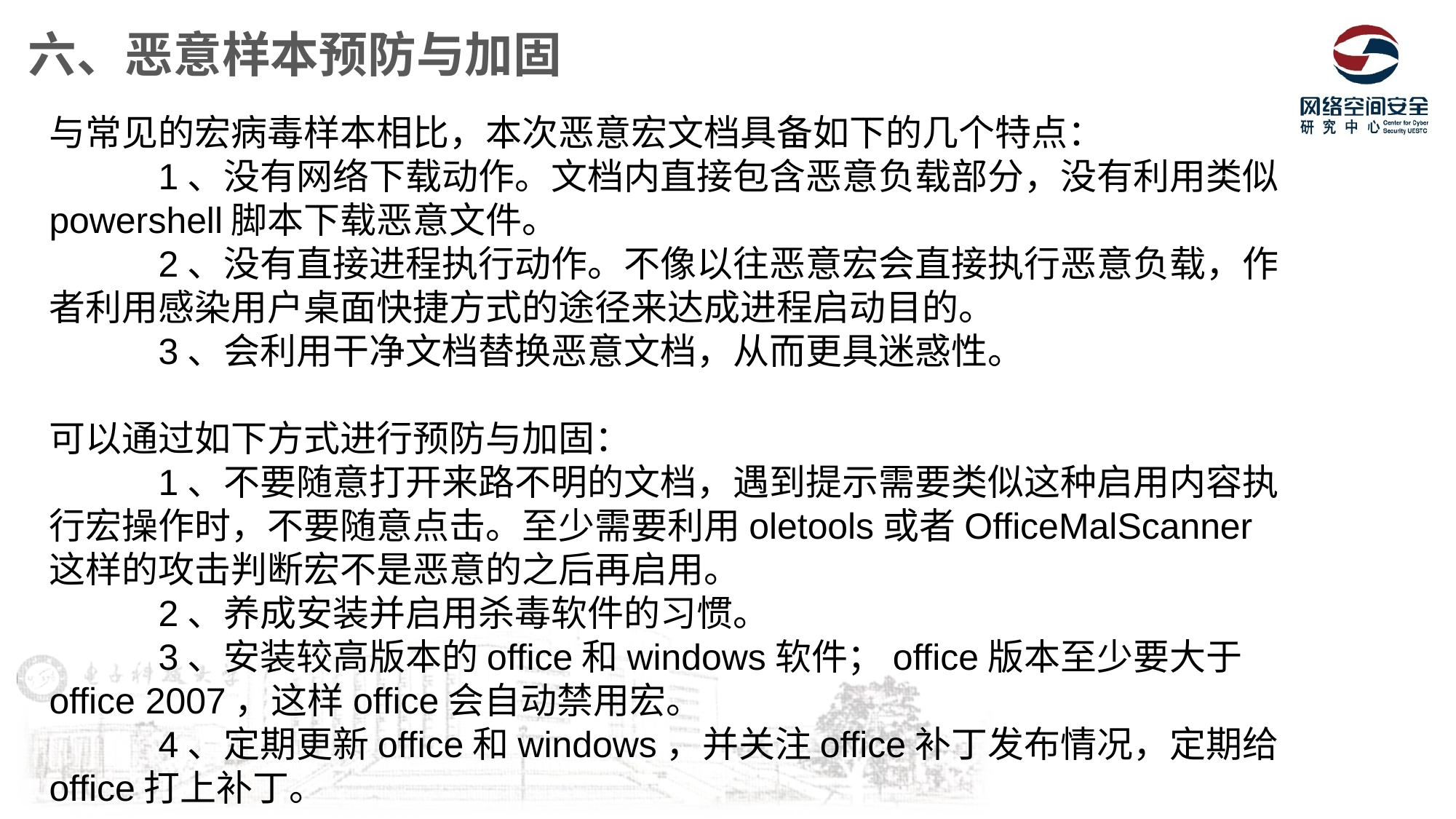

六、恶意样本预防与加固
与常见的宏病毒样本相比，本次恶意宏文档具备如下的几个特点：
	1、没有网络下载动作。文档内直接包含恶意负载部分，没有利用类似powershell脚本下载恶意文件。
	2、没有直接进程执行动作。不像以往恶意宏会直接执行恶意负载，作者利用感染用户桌面快捷方式的途径来达成进程启动目的。
	3、会利用干净文档替换恶意文档，从而更具迷惑性。

可以通过如下方式进行预防与加固：
	1、不要随意打开来路不明的文档，遇到提示需要类似这种启用内容执行宏操作时，不要随意点击。至少需要利用oletools或者OfficeMalScanner这样的攻击判断宏不是恶意的之后再启用。
	2、养成安装并启用杀毒软件的习惯。
	3、安装较高版本的office和windows软件；office版本至少要大于office 2007，这样office会自动禁用宏。
	4、定期更新office和windows，并关注office补丁发布情况，定期给office打上补丁。